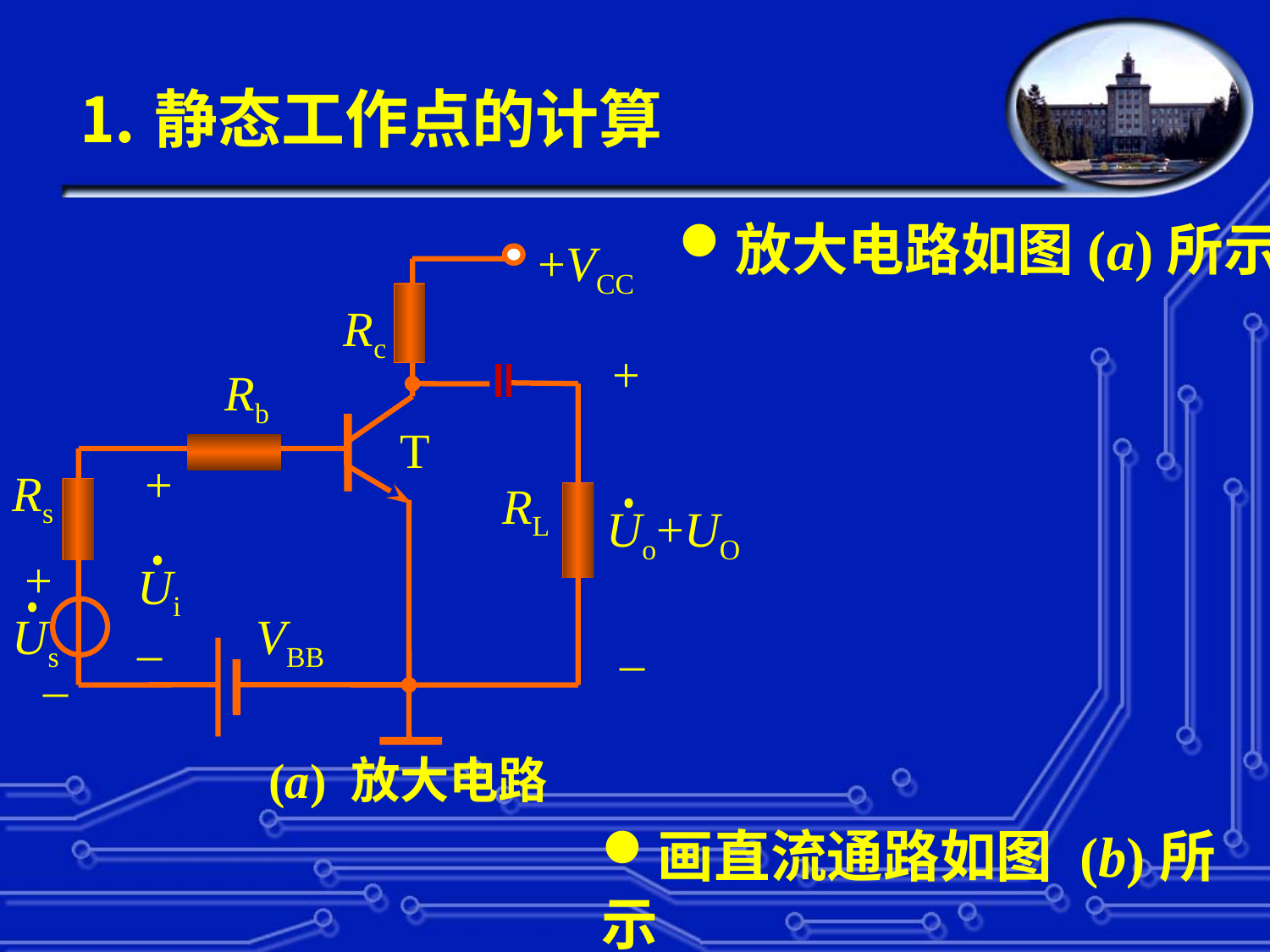

# ⒈静态工作点的计算
放大电路如图(a)所示
+VCC

Rc
+
Rb

T

+

Rs

RL

Uo+UO

+
Ui

Us

_
VBB
_
_

(a) 放大电路

画直流通路如图 (b)所示